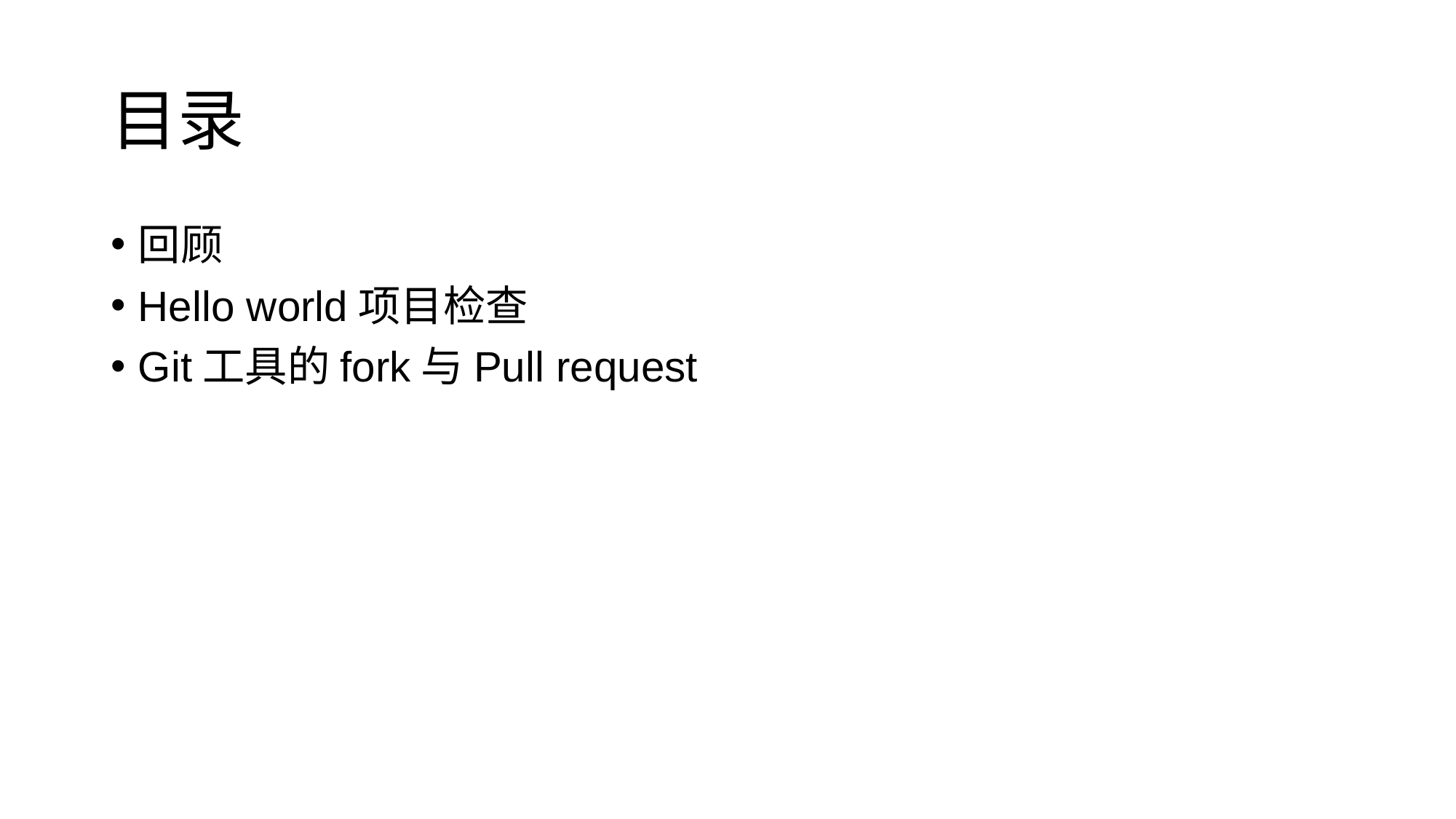

# 目录
回顾
Hello world项目检查
Git工具的fork与Pull request